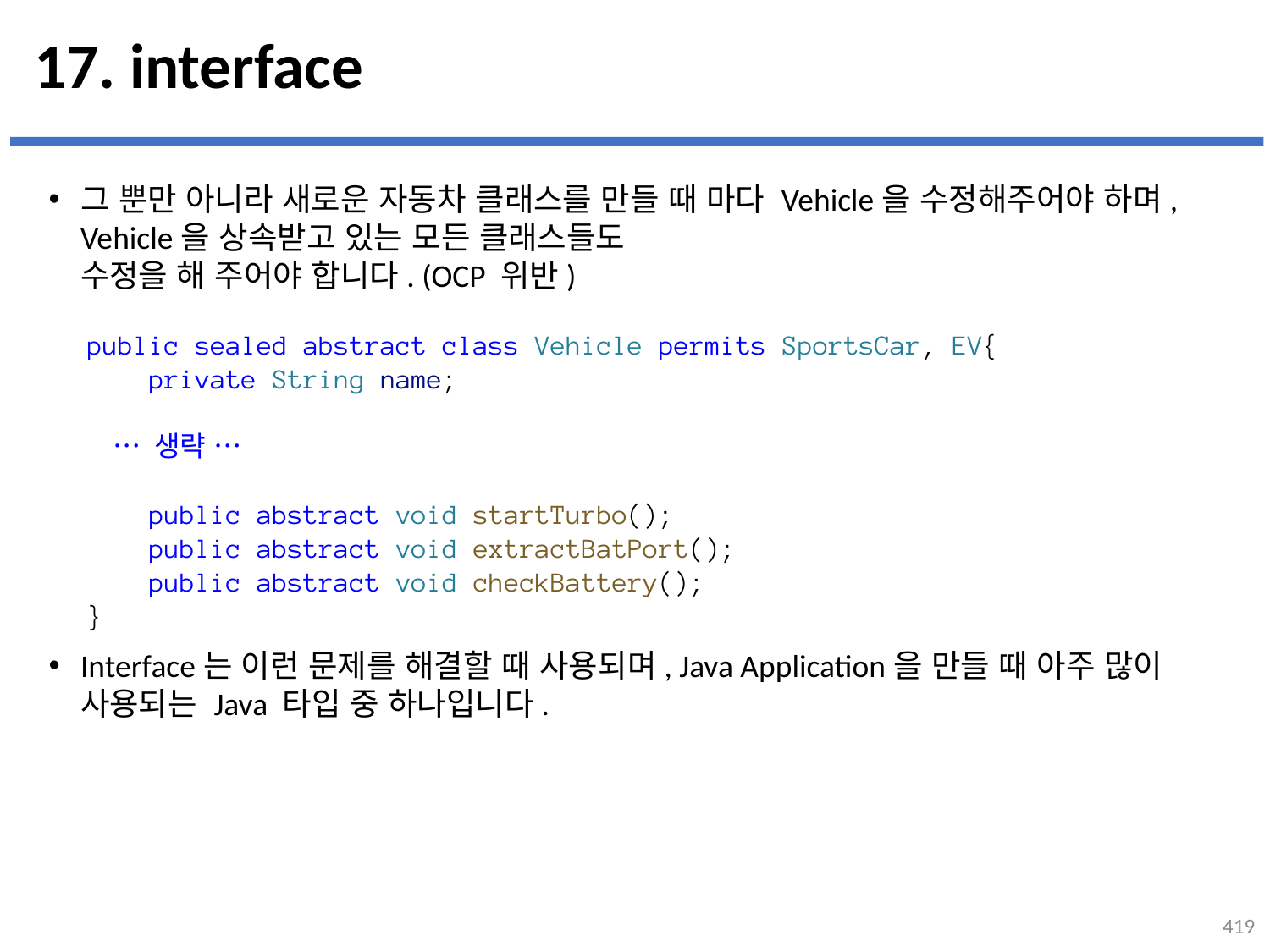

# 17. interface
그 뿐만 아니라 새로운 자동차 클래스를 만들 때 마다 Vehicle을 수정해주어야 하며, Vehicle을 상속받고 있는 모든 클래스들도
수정을 해 주어야 합니다. (OCP 위반)

Interface는 이런 문제를 해결할 때 사용되며, Java Application을 만들 때 아주 많이 사용되는 Java 타입 중 하나입니다.

...

설명
public sealed abstract class Vehicle permits SportsCar, EV{
    private String name;
    … 생략 …
    public abstract void startTurbo();
    public abstract void extractBatPort();
    public abstract void checkBattery();
}

419